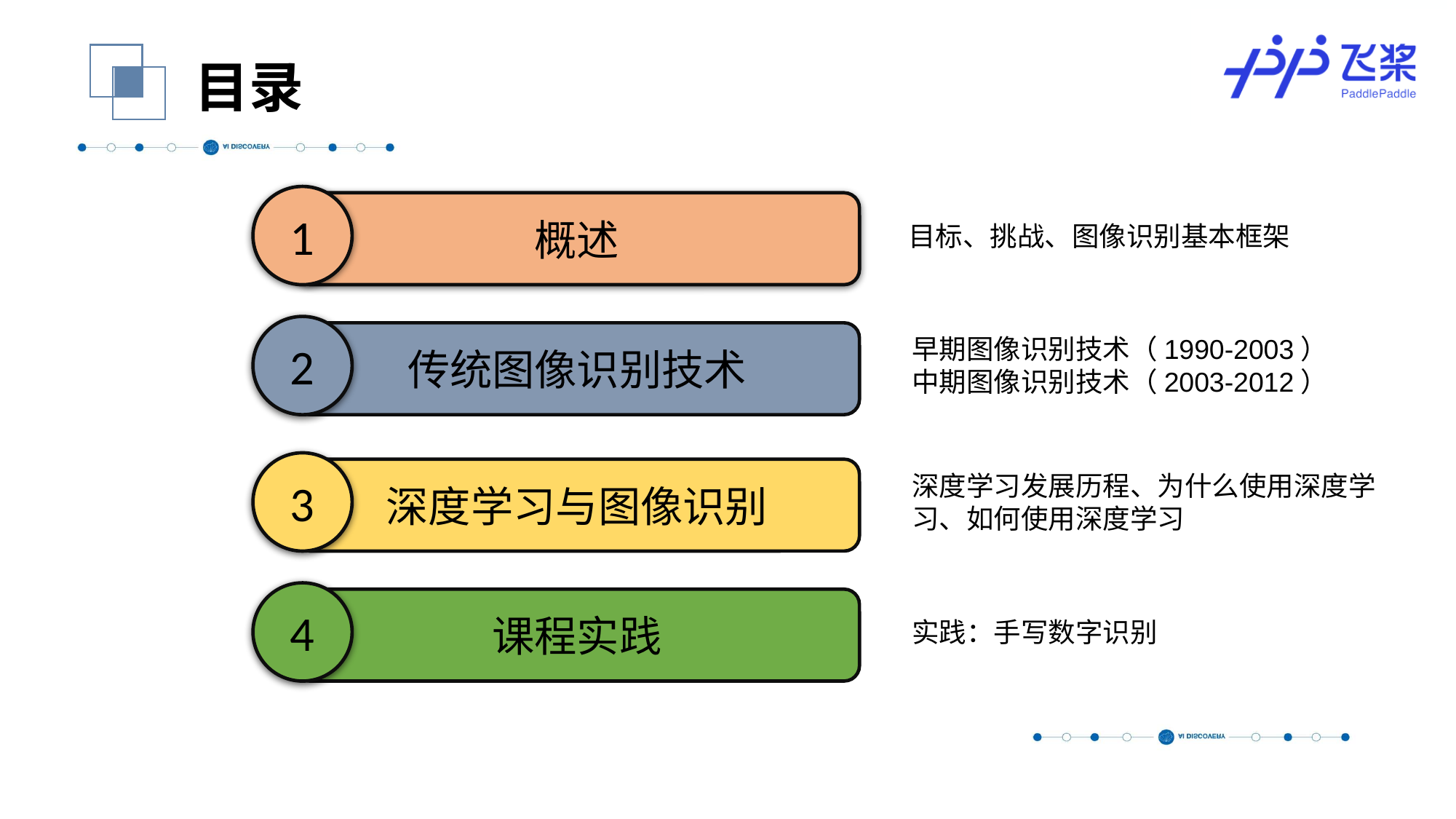

目录
1
概述
目标、挑战、图像识别基本框架
2
传统图像识别技术
早期图像识别技术（1990-2003）
中期图像识别技术（2003-2012）
3
深度学习与图像识别
深度学习发展历程、为什么使用深度学习、如何使用深度学习
4
课程实践
实践：手写数字识别